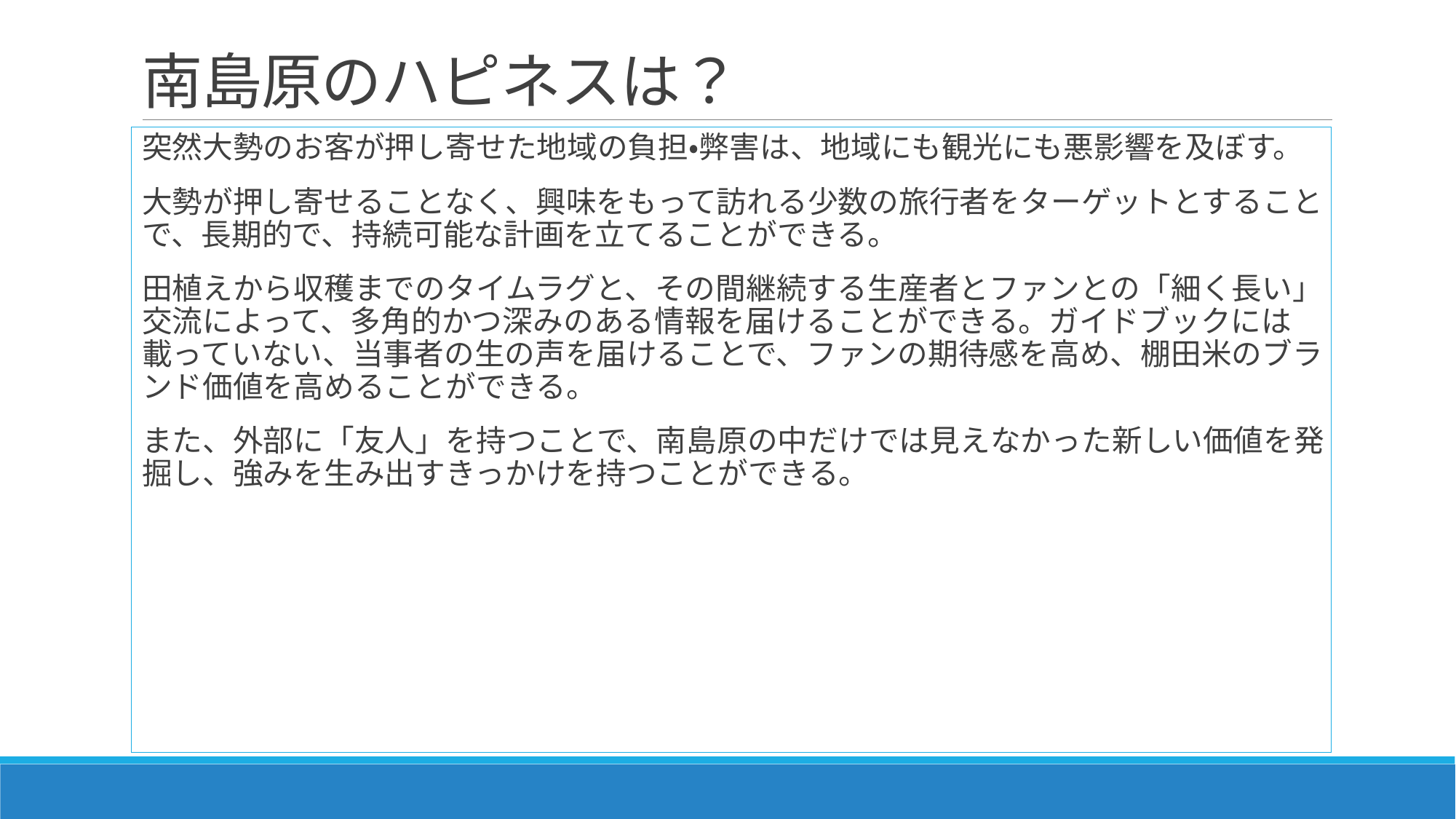

# 南島原のハピネスは？
突然大勢のお客が押し寄せた地域の負担・弊害は、地域にも観光にも悪影響を及ぼす。
大勢が押し寄せることなく、興味をもって訪れる少数の旅行者をターゲットとすることで、長期的で、持続可能な計画を立てることができる。
田植えから収穫までのタイムラグと、その間継続する生産者とファンとの「細く長い」交流によって、多角的かつ深みのある情報を届けることができる。ガイドブックには載っていない、当事者の生の声を届けることで、ファンの期待感を高め、棚田米のブランド価値を高めることができる。
また、外部に「友人」を持つことで、南島原の中だけでは見えなかった新しい価値を発掘し、強みを生み出すきっかけを持つことができる。